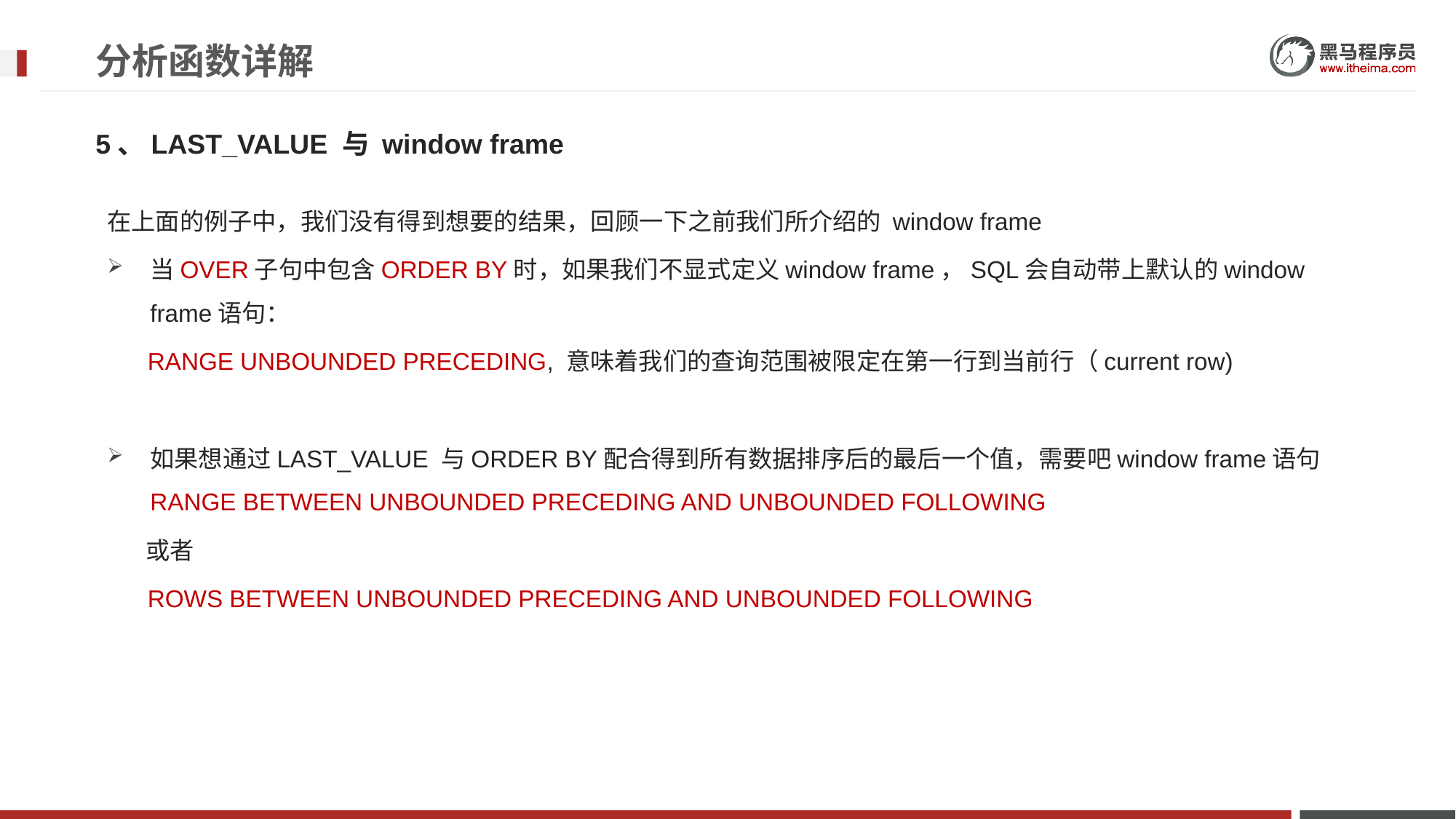

# 分析函数详解
5、LAST_VALUE 与 window frame
在上面的例子中，我们没有得到想要的结果，回顾一下之前我们所介绍的 window frame
当OVER子句中包含ORDER BY时，如果我们不显式定义window frame，SQL会自动带上默认的window frame语句：
      RANGE UNBOUNDED PRECEDING, 意味着我们的查询范围被限定在第一行到当前行（current row)

如果想通过LAST_VALUE 与ORDER BY配合得到所有数据排序后的最后一个值，需要吧window frame语句RANGE BETWEEN UNBOUNDED PRECEDING AND UNBOUNDED FOLLOWING
      或者
      ROWS BETWEEN UNBOUNDED PRECEDING AND UNBOUNDED FOLLOWING